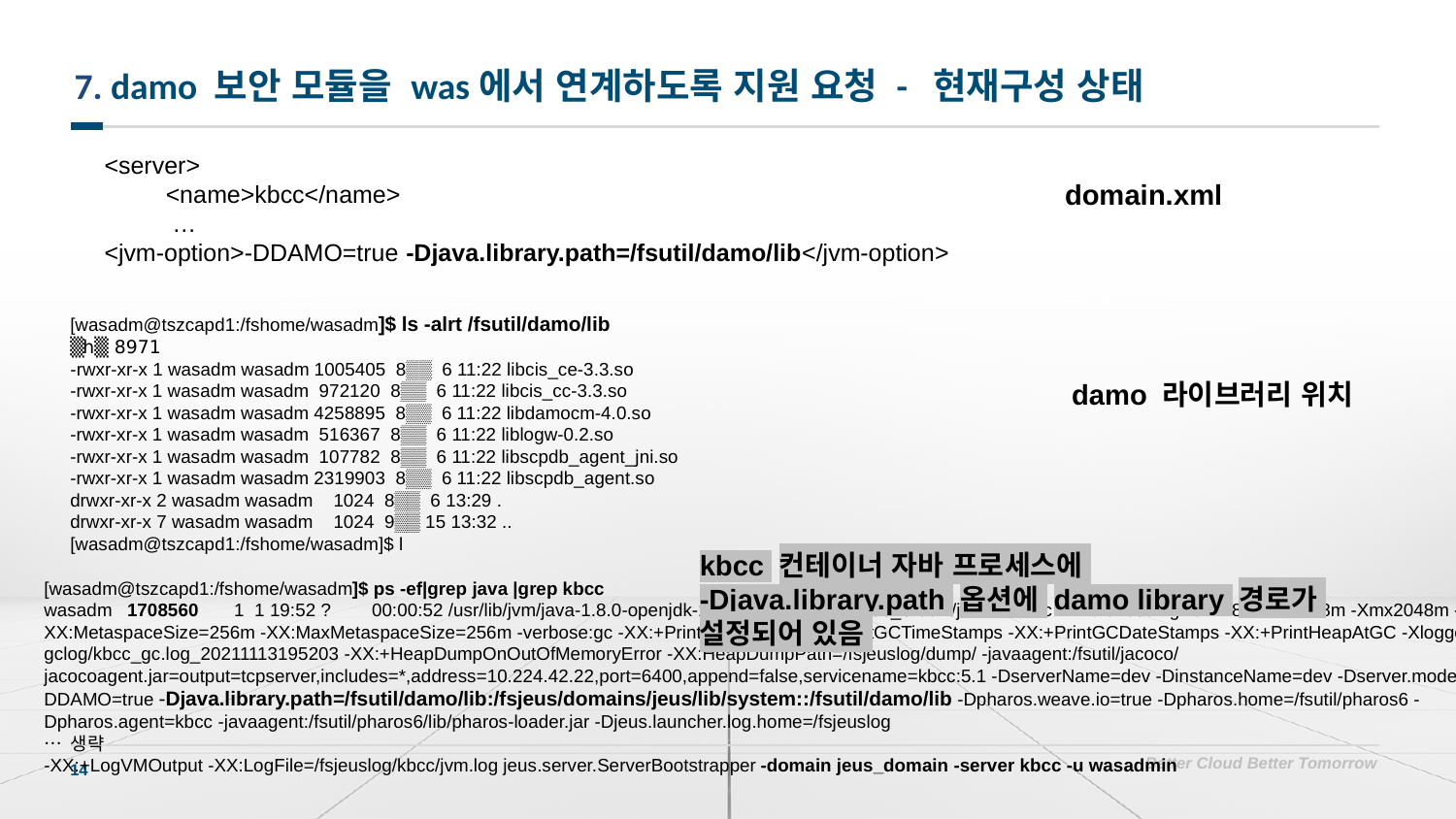

# 7. damo 보안 모듈을 was에서 연계하도록 지원 요청 -  현재구성 상태
<server>
         <name>kbcc</name>
          …
<jvm-option>-DDAMO=true -Djava.library.path=/fsutil/damo/lib</jvm-option>

domain.xml
[wasadm@tszcapd1:/fshome/wasadm]$ ls -alrt /fsutil/damo/lib
▒հ▒ 8971
-rwxr-xr-x 1 wasadm wasadm 1005405  8▒▒  6 11:22 libcis_ce-3.3.so
-rwxr-xr-x 1 wasadm wasadm  972120  8▒▒  6 11:22 libcis_cc-3.3.so
-rwxr-xr-x 1 wasadm wasadm 4258895  8▒▒  6 11:22 libdamocm-4.0.so
-rwxr-xr-x 1 wasadm wasadm  516367  8▒▒  6 11:22 liblogw-0.2.so
-rwxr-xr-x 1 wasadm wasadm  107782  8▒▒  6 11:22 libscpdb_agent_jni.so
-rwxr-xr-x 1 wasadm wasadm 2319903  8▒▒  6 11:22 libscpdb_agent.so
drwxr-xr-x 2 wasadm wasadm    1024  8▒▒  6 13:29 .
drwxr-xr-x 7 wasadm wasadm    1024  9▒▒ 15 13:32 ..
[wasadm@tszcapd1:/fshome/wasadm]$ l

damo 라이브러리 위치
kbcc 컨테이너 자바 프로세스에
-Djava.library.path 옵션에 damo library 경로가
설정되어 있음
[wasadm@tszcapd1:/fshome/wasadm]$ ps -ef|grep java |grep kbcc
wasadm   1708560       1  1 19:52 ?        00:00:52 /usr/lib/jvm/java-1.8.0-openjdk-1.8.0.282.b08-4.el8.x86_64/bin/java -Dkbcc -Dfile.encoding=UTF-8 -Xms2048m -Xmx2048m -XX:MetaspaceSize=256m -XX:MaxMetaspaceSize=256m -verbose:gc -XX:+PrintGCDetails -XX:+PrintGCTimeStamps -XX:+PrintGCDateStamps -XX:+PrintHeapAtGC -Xloggc:/fsjeuslog/gclog/kbcc_gc.log_20211113195203 -XX:+HeapDumpOnOutOfMemoryError -XX:HeapDumpPath=/fsjeuslog/dump/ -javaagent:/fsutil/jacoco/jacocoagent.jar=output=tcpserver,includes=*,address=10.224.42.22,port=6400,append=false,servicename=kbcc:5.1 -DserverName=dev -DinstanceName=dev -Dserver.mode=dev -noverify -DDAMO=true -Djava.library.path=/fsutil/damo/lib:/fsjeus/domains/jeus/lib/system::/fsutil/damo/lib -Dpharos.weave.io=true -Dpharos.home=/fsutil/pharos6 -Dpharos.agent=kbcc -javaagent:/fsutil/pharos6/lib/pharos-loader.jar -Djeus.launcher.log.home=/fsjeuslog
… 생략
-XX:+LogVMOutput -XX:LogFile=/fsjeuslog/kbcc/jvm.log jeus.server.ServerBootstrapper -domain jeus_domain -server kbcc -u wasadmin